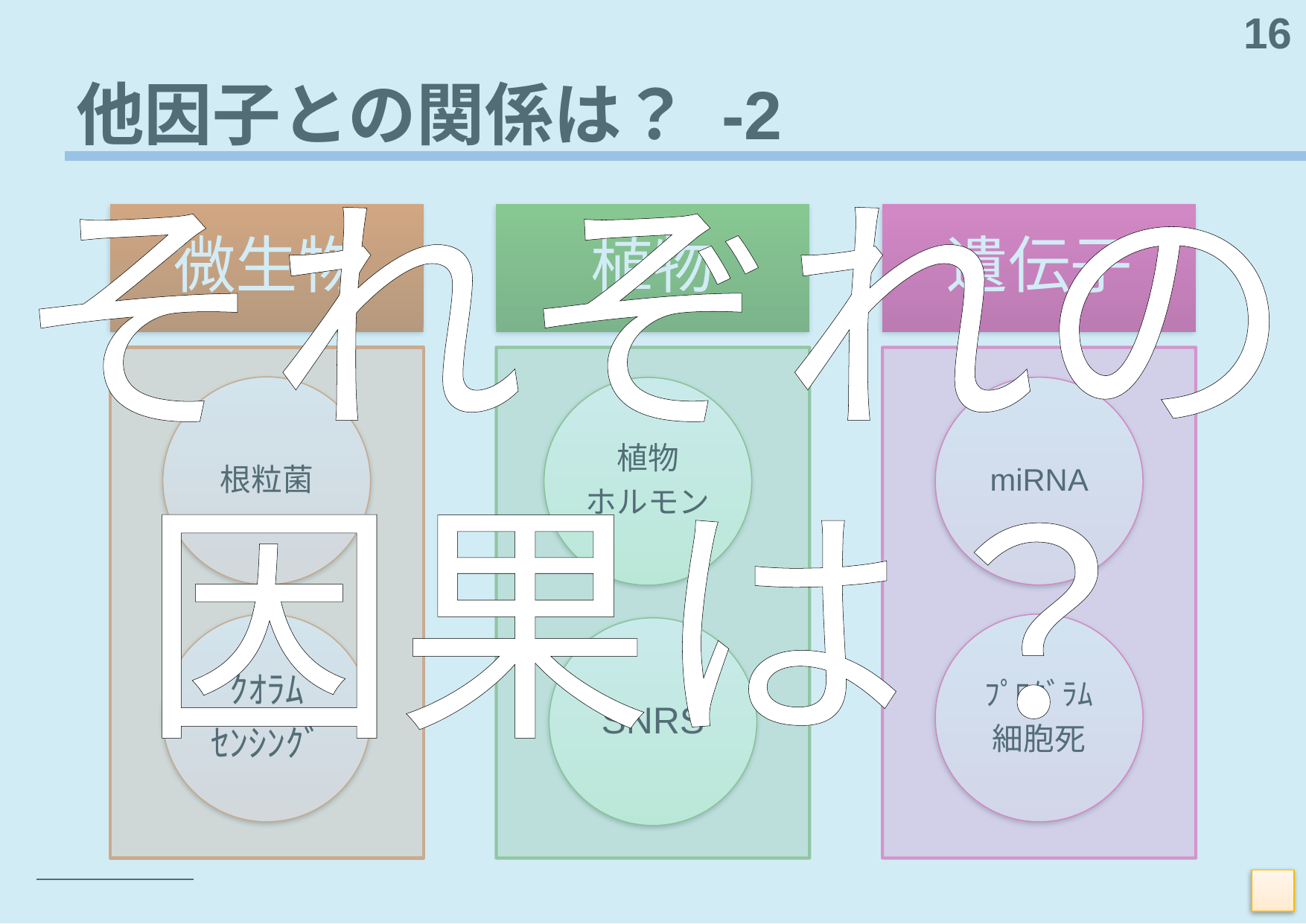

それぞれの
因果は？
16
# 他因子との関係は？ -2
遺伝子

微生物

植物

根粒菌
miRNA
植物
ホルモン
ｸｵﾗﾑ
ｾﾝｼﾝｸﾞ
ﾌﾟﾛｸﾞﾗﾑ
細胞死
SNRS